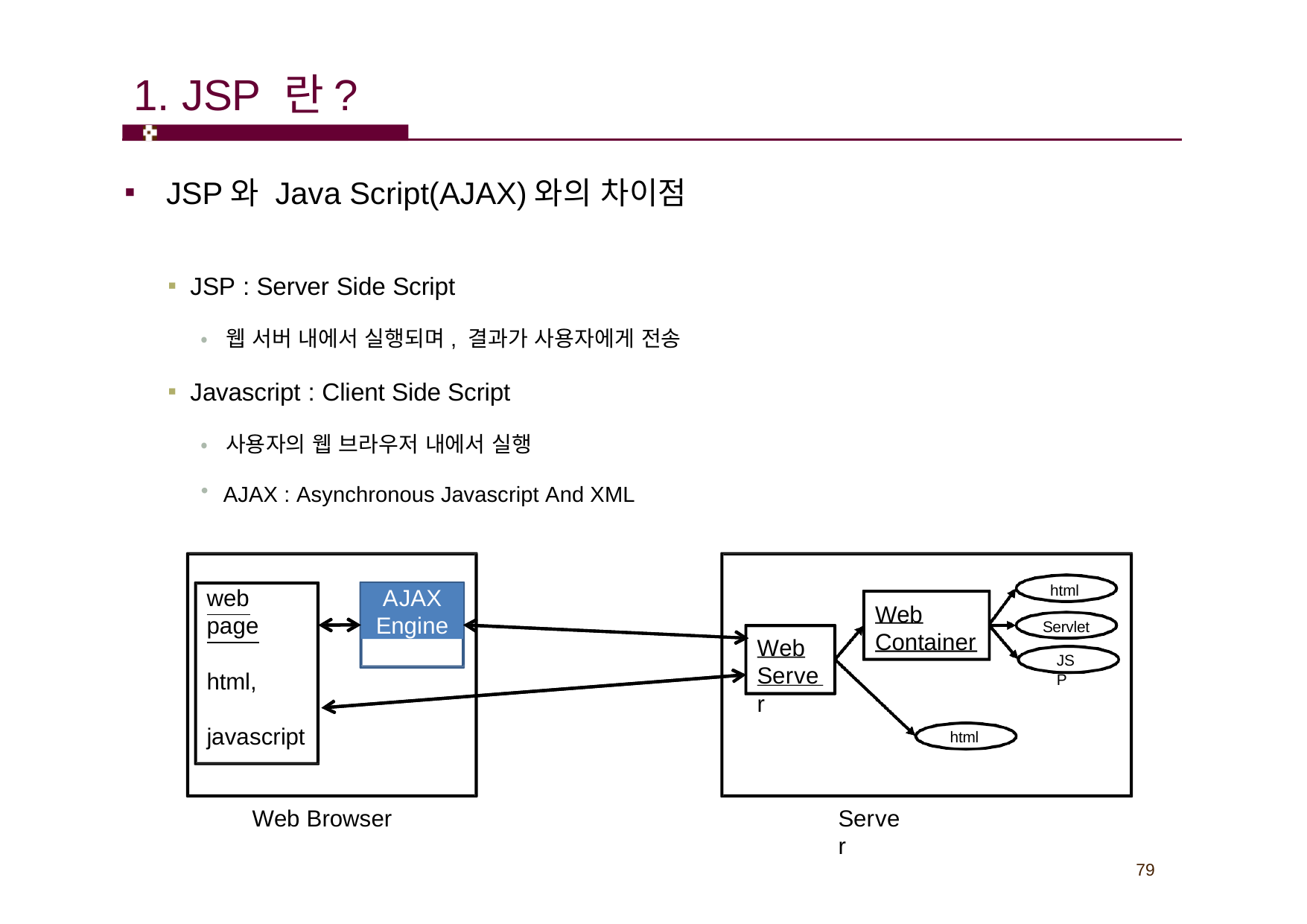

# 1. JSP 란?

JSP와 Java Script(AJAX)와의 차이점

JSP : Server Side Script

•  웹 서버 내에서 실행되며, 결과가 사용자에게 전송

Javascript : Client Side Script

•  사용자의 웹 브라우저 내에서 실행

AJAX : Asynchronous Javascript And XML

html

web page
html, javascript
AJAX
Engine
Web Container

Servlet

Web Server

JSP

html
Web Browser
Server
79